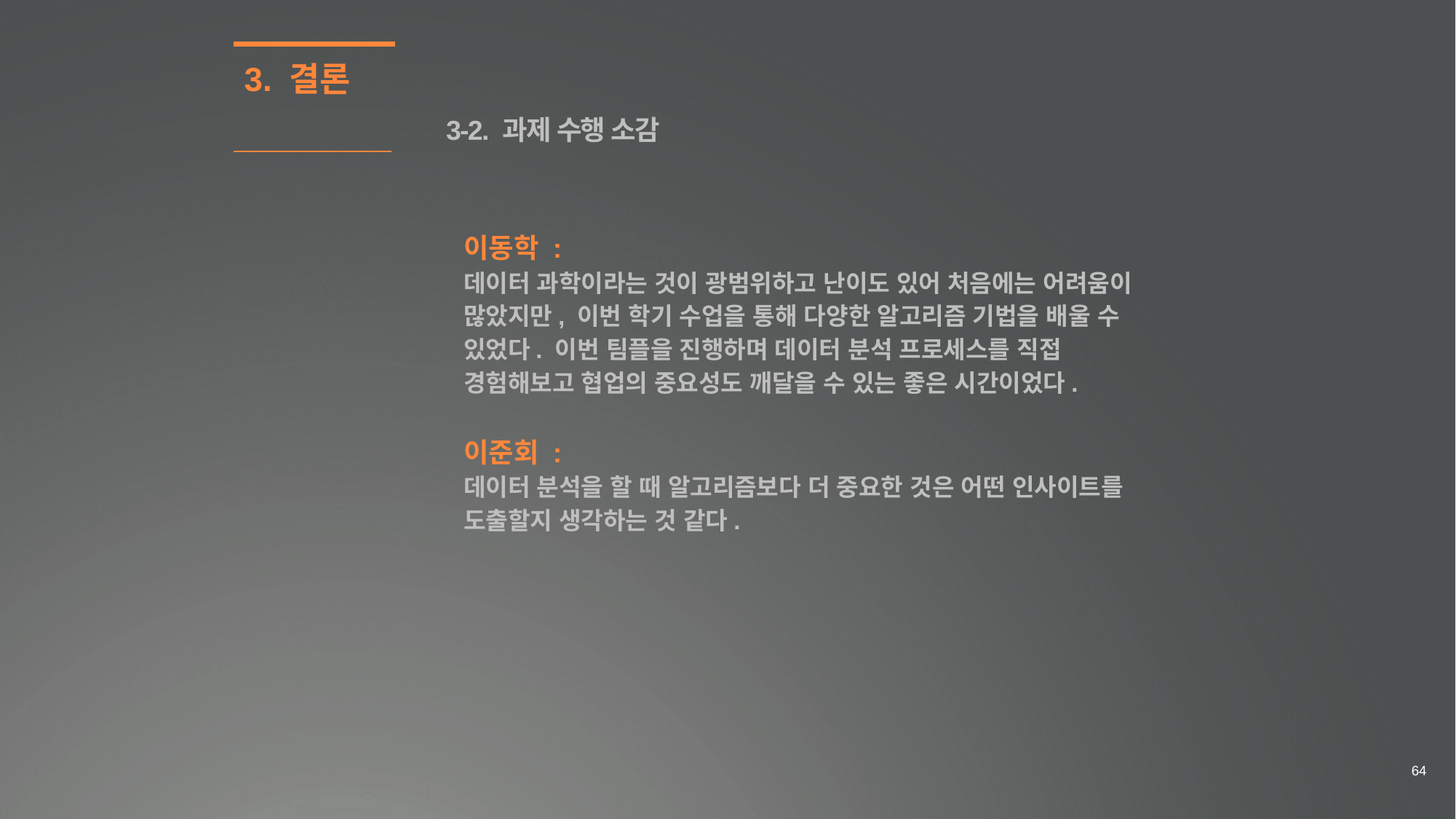

3. 결론
3-2. 과제 수행 소감
이동학 :
데이터 과학이라는 것이 광범위하고 난이도 있어 처음에는 어려움이 많았지만, 이번 학기 수업을 통해 다양한 알고리즘 기법을 배울 수 있었다. 이번 팀플을 진행하며 데이터 분석 프로세스를 직접 경험해보고 협업의 중요성도 깨달을 수 있는 좋은 시간이었다.

이준회 :
데이터 분석을 할 때 알고리즘보다 더 중요한 것은 어떤 인사이트를 도출할지 생각하는 것 같다.